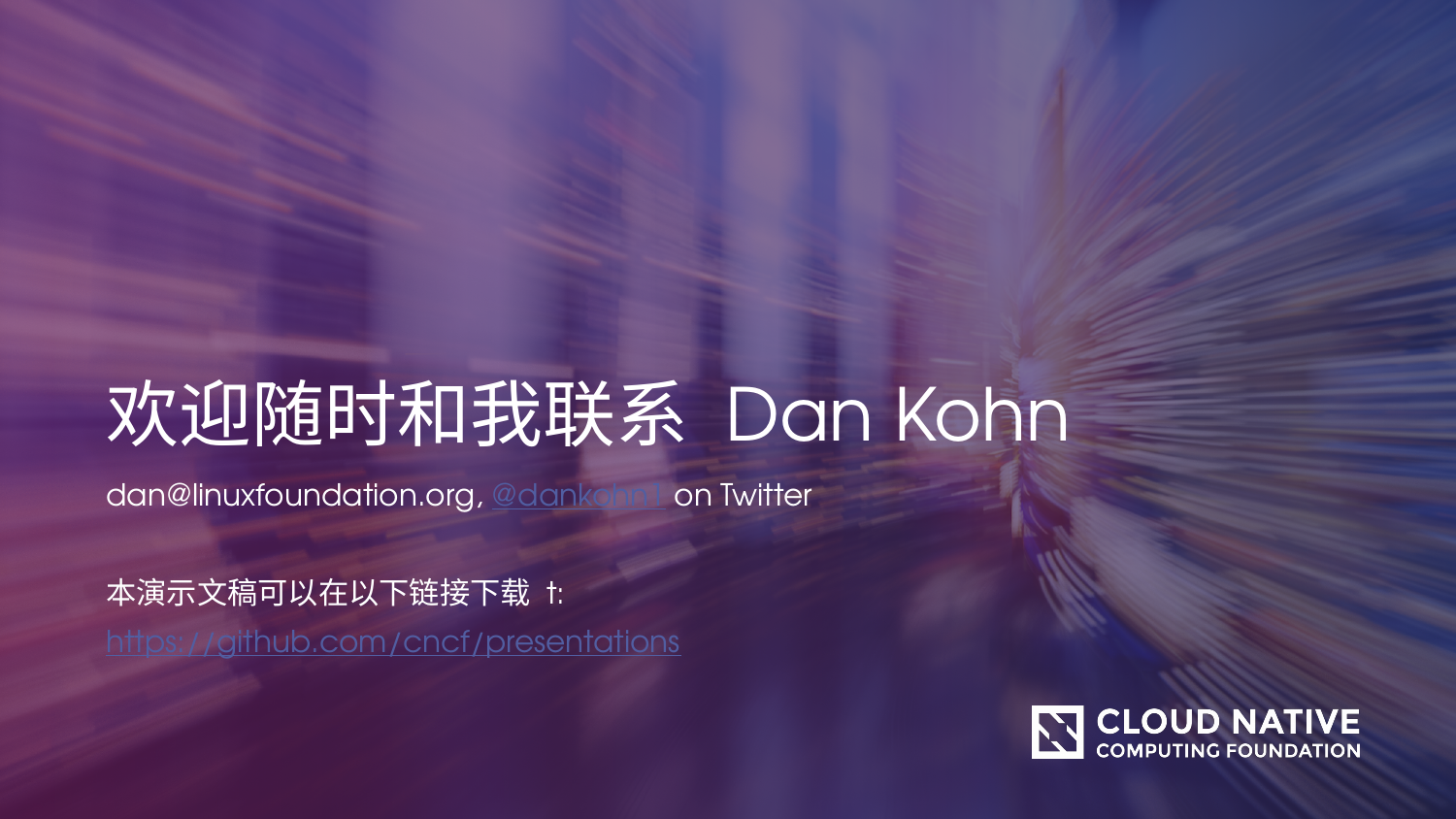

欢迎随时和我联系 Dan Kohn
dan@linuxfoundation.org, @dankohn1 on Twitter

本演示文稿可以在以下链接下载 t:
https://github.com/cncf/presentations